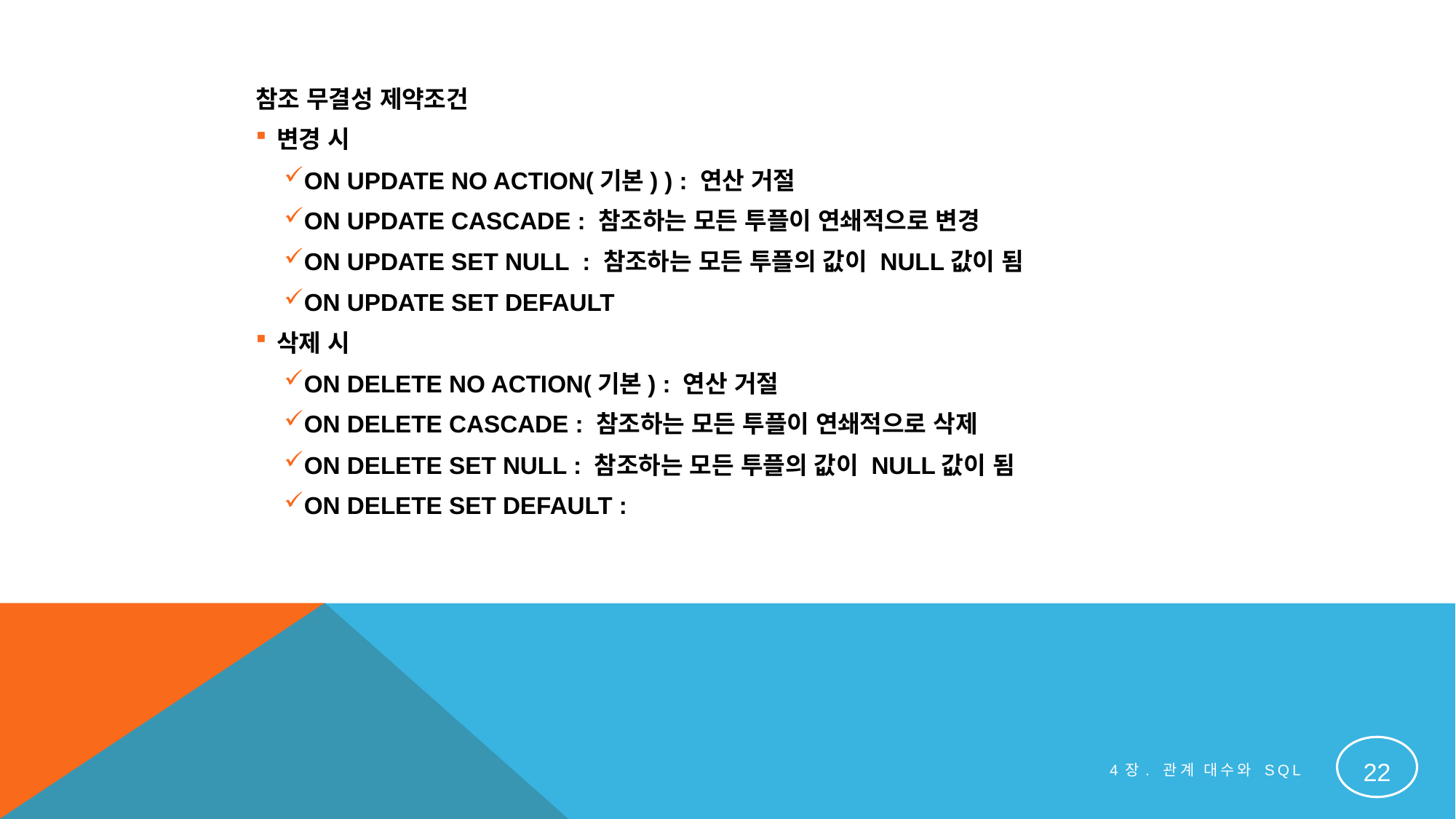

참조 무결성 제약조건
변경 시
ON UPDATE NO ACTION(기본) ) : 연산 거절
ON UPDATE CASCADE : 참조하는 모든 투플이 연쇄적으로 변경
ON UPDATE SET NULL  : 참조하는 모든 투플의 값이 NULL값이 됨
ON UPDATE SET DEFAULT
삭제 시
ON DELETE NO ACTION(기본) : 연산 거절
ON DELETE CASCADE : 참조하는 모든 투플이 연쇄적으로 삭제
ON DELETE SET NULL : 참조하는 모든 투플의 값이 NULL값이 됨
ON DELETE SET DEFAULT :

22
4장. 관계 대수와 SQL